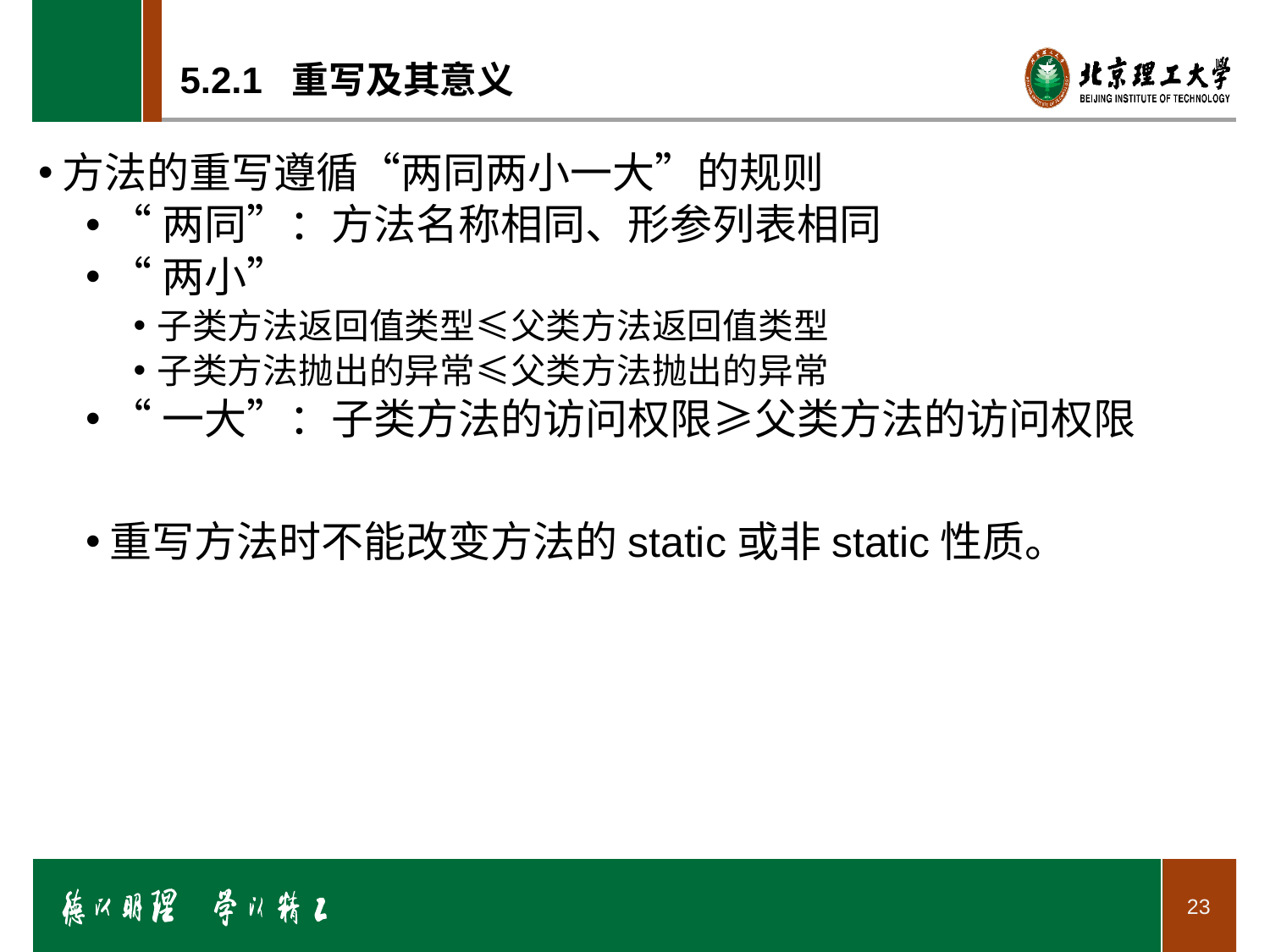

# 5.2.1  重写及其意义
方法的重写遵循“两同两小一大”的规则
“两同”：方法名称相同、形参列表相同
“两小”
子类方法返回值类型≤父类方法返回值类型
子类方法抛出的异常≤父类方法抛出的异常
“一大”：子类方法的访问权限≥父类方法的访问权限

重写方法时不能改变方法的static或非static性质。